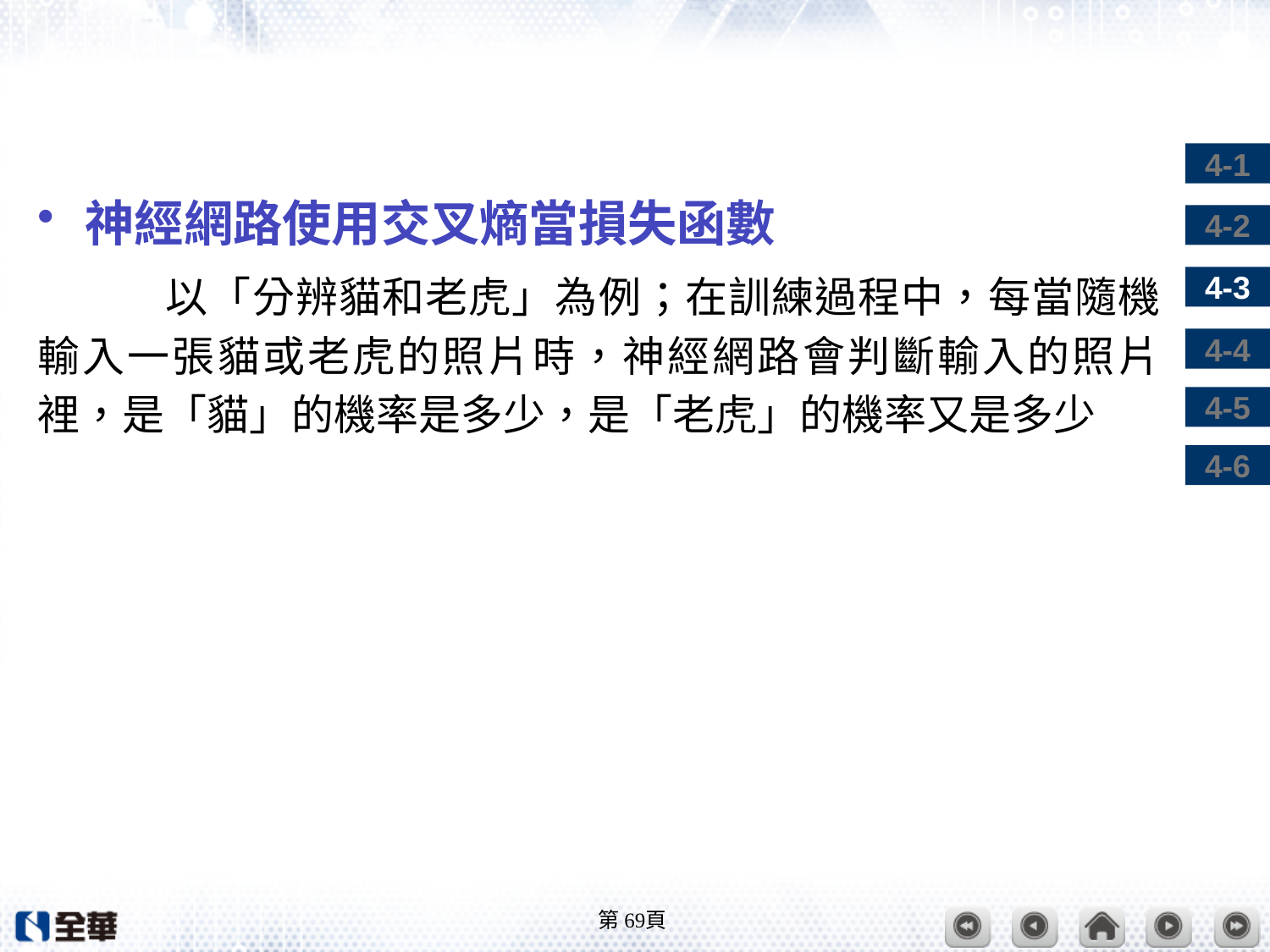

#
神經網路使用交叉熵當損失函數
	以「分辨貓和老虎」為例；在訓練過程中，每當隨機輸入一張貓或老虎的照片時，神經網路會判斷輸入的照片裡，是「貓」的機率是多少，是「老虎」的機率又是多少